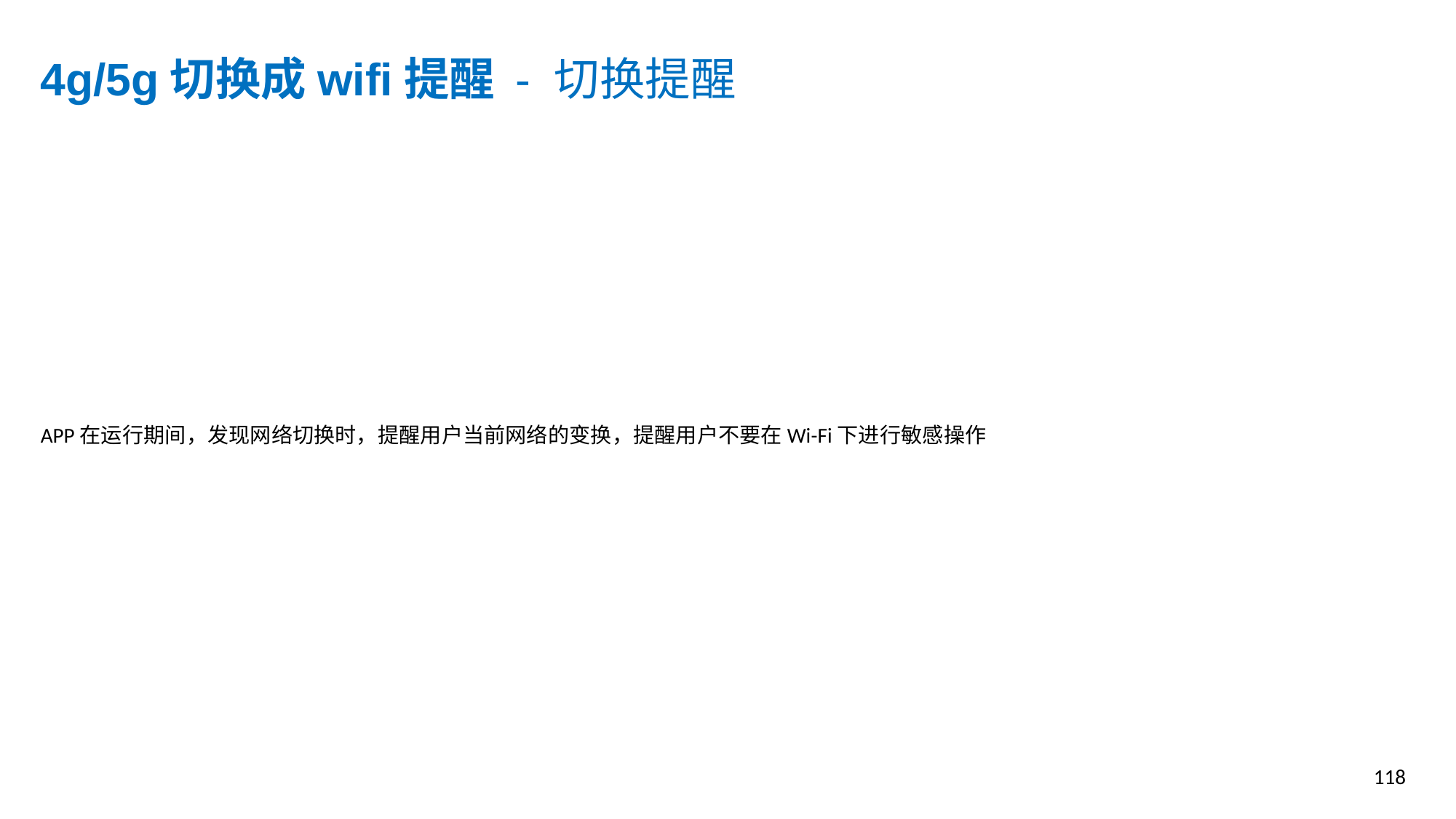

4g/5g切换成wifi提醒 - 切换提醒
APP在运行期间，发现网络切换时，提醒用户当前网络的变换，提醒用户不要在Wi-Fi下进行敏感操作
118